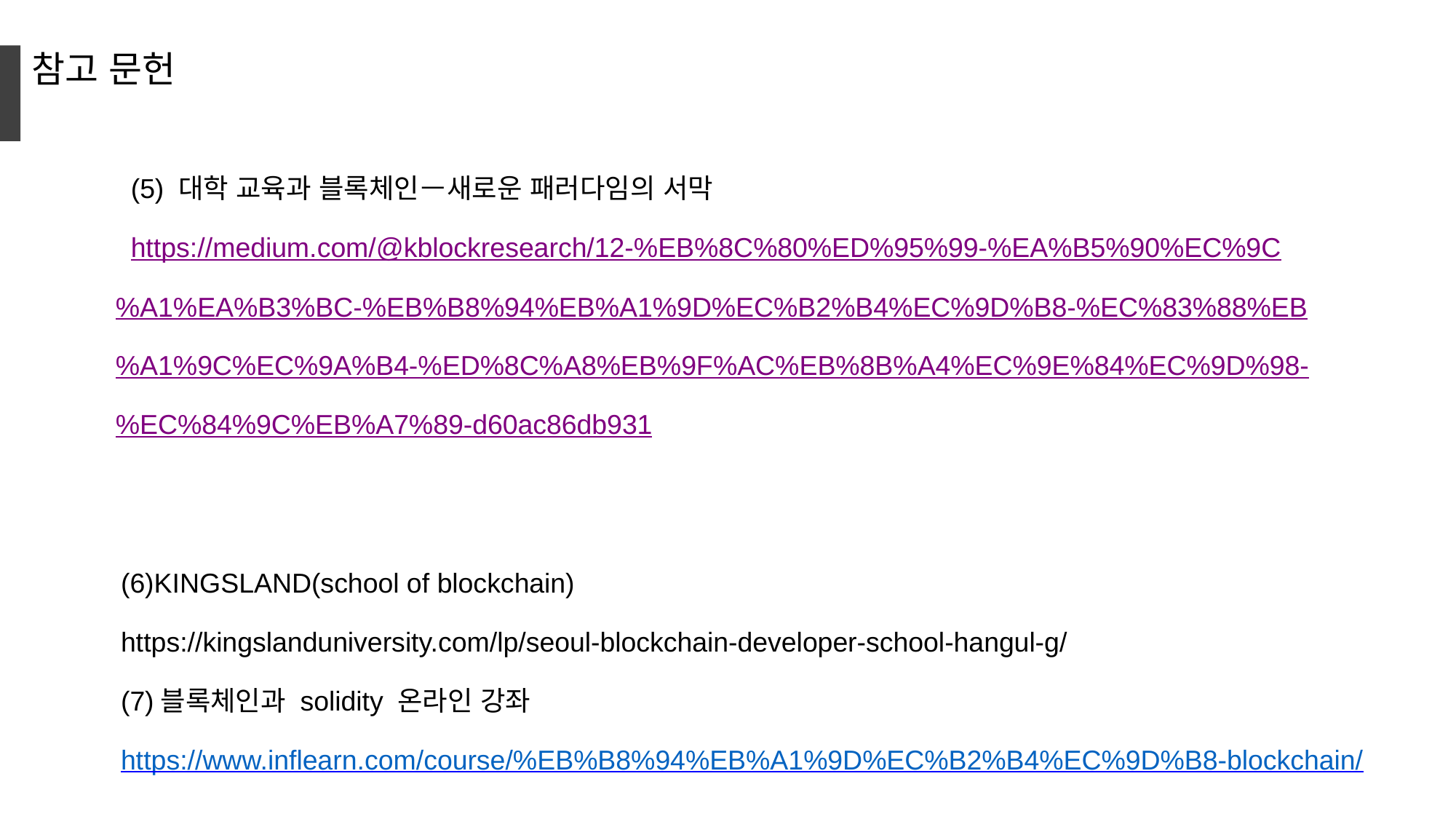

참고 문헌

(5) 대학 교육과 블록체인 — 새로운 패러다임의 서막
https://medium.com/@kblockresearch/12-%EB%8C%80%ED%95%99-%EA%B5%90%EC%9C%A1%EA%B3%BC-%EB%B8%94%EB%A1%9D%EC%B2%B4%EC%9D%B8-%EC%83%88%EB%A1%9C%EC%9A%B4-%ED%8C%A8%EB%9F%AC%EB%8B%A4%EC%9E%84%EC%9D%98-%EC%84%9C%EB%A7%89-d60ac86db931
(6)KINGSLAND(school of blockchain)
https://kingslanduniversity.com/lp/seoul-blockchain-developer-school-hangul-g/
(7)블록체인과 solidity 온라인 강좌
https://www.inflearn.com/course/%EB%B8%94%EB%A1%9D%EC%B2%B4%EC%9D%B8-blockchain/